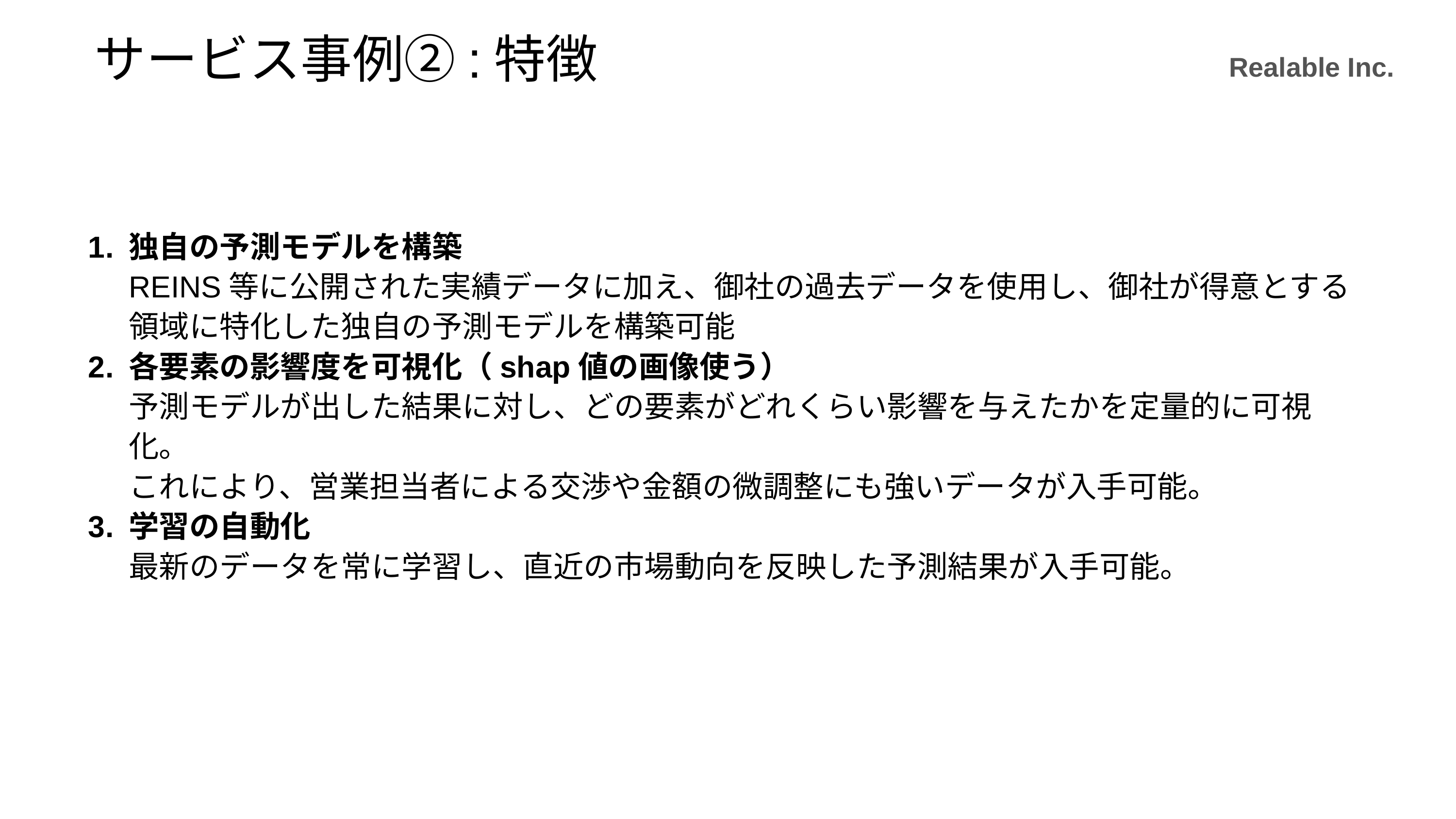

サービス事例②:特徴
独自の予測モデルを構築
REINS等に公開された実績データに加え、御社の過去データを使用し、御社が得意とする領域に特化した独自の予測モデルを構築可能
各要素の影響度を可視化（shap値の画像使う）
予測モデルが出した結果に対し、どの要素がどれくらい影響を与えたかを定量的に可視化。
これにより、営業担当者による交渉や金額の微調整にも強いデータが入手可能。
学習の自動化
最新のデータを常に学習し、直近の市場動向を反映した予測結果が入手可能。